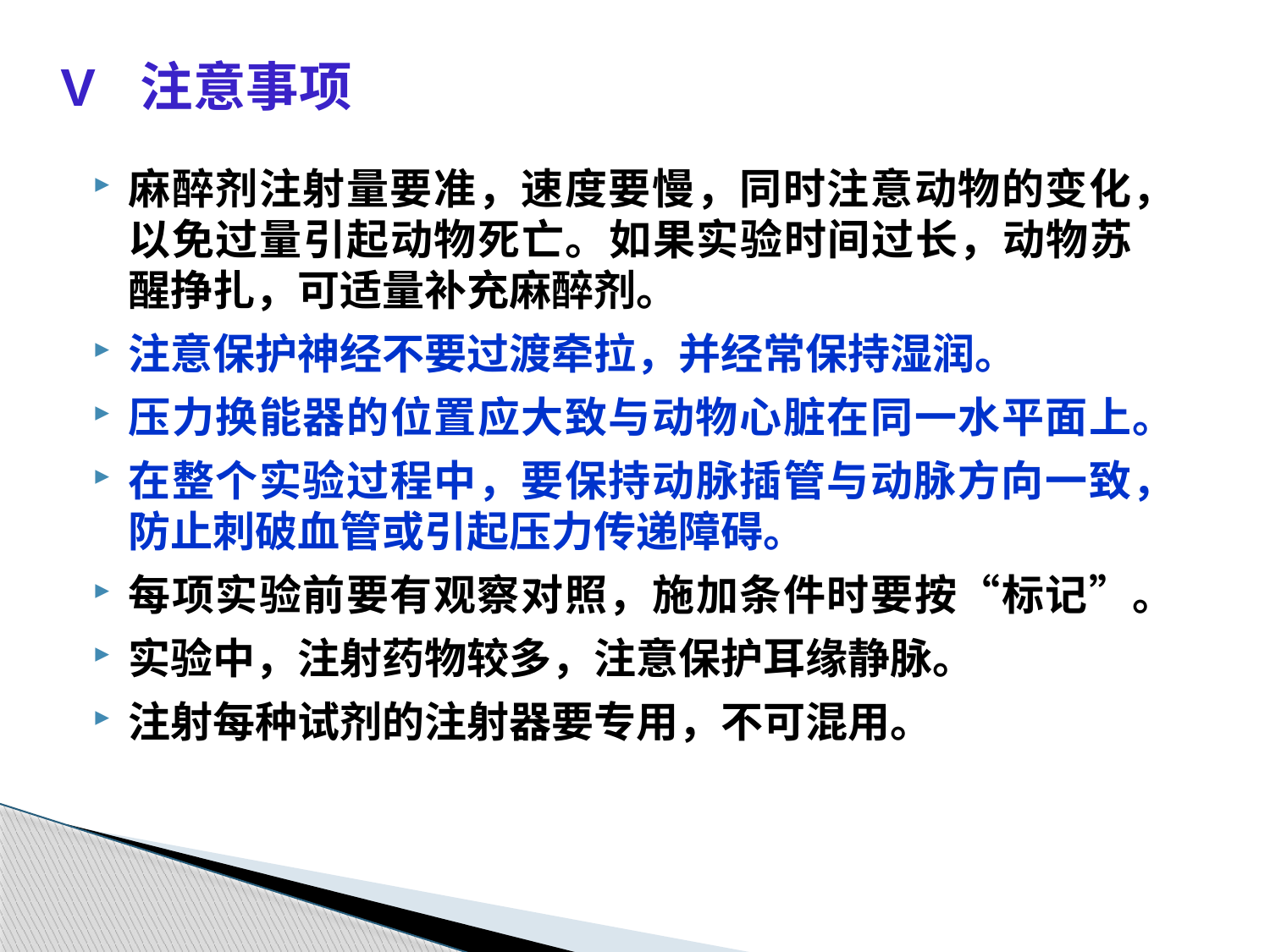

V 注意事项
麻醉剂注射量要准，速度要慢，同时注意动物的变化，以免过量引起动物死亡。如果实验时间过长，动物苏醒挣扎，可适量补充麻醉剂。
注意保护神经不要过渡牵拉，并经常保持湿润。
压力换能器的位置应大致与动物心脏在同一水平面上。
在整个实验过程中，要保持动脉插管与动脉方向一致，防止刺破血管或引起压力传递障碍。
每项实验前要有观察对照，施加条件时要按“标记”。
实验中，注射药物较多，注意保护耳缘静脉。
注射每种试剂的注射器要专用，不可混用。